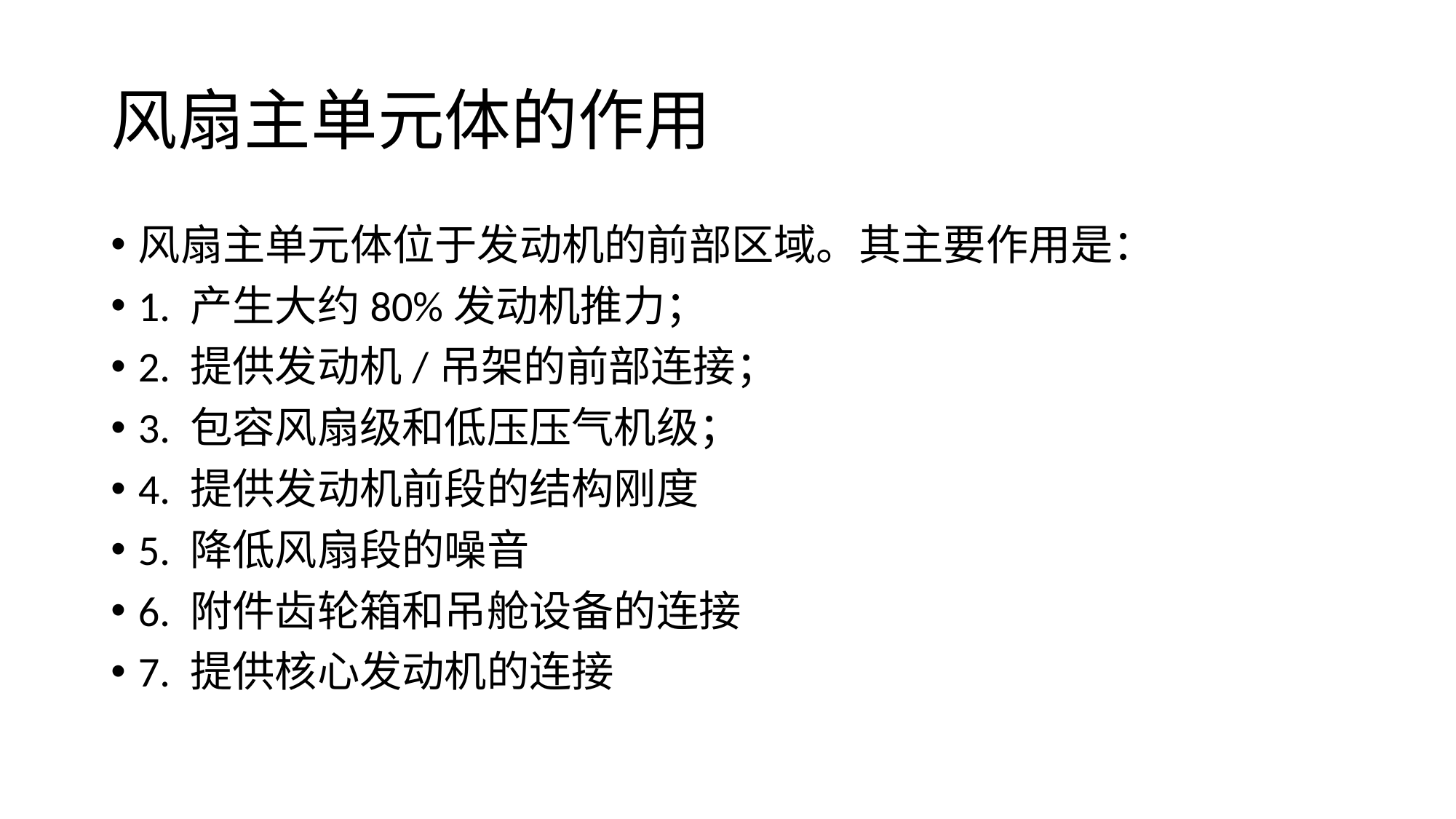

# 风扇主单元体的作用
风扇主单元体位于发动机的前部区域。其主要作用是：
1. 产生大约80%发动机推力；
2. 提供发动机/吊架的前部连接；
3. 包容风扇级和低压压气机级；
4. 提供发动机前段的结构刚度
5. 降低风扇段的噪音
6. 附件齿轮箱和吊舱设备的连接
7. 提供核心发动机的连接